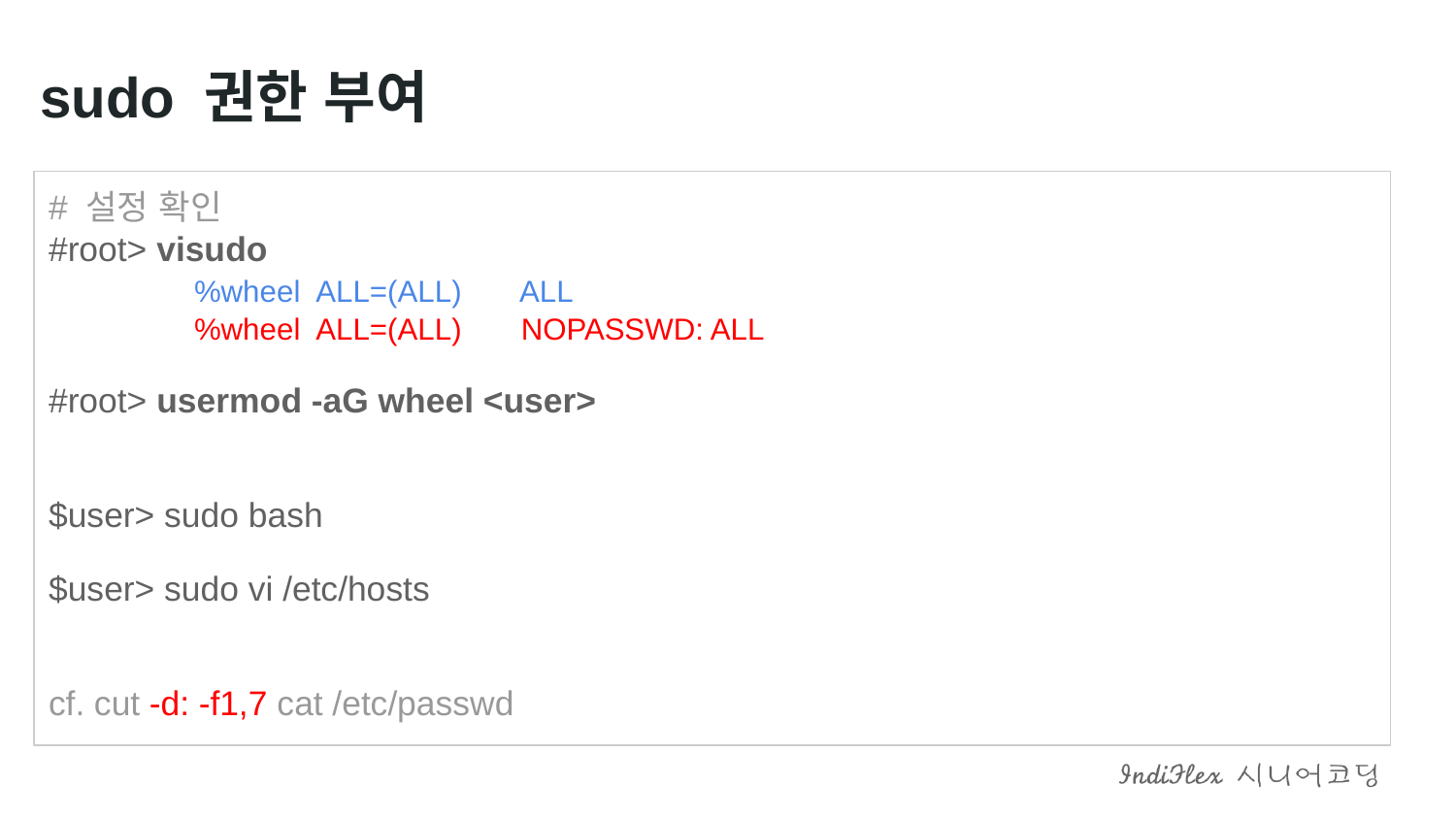

sudo 권한 부여
# 설정 확인 #root> visudo %wheel  ALL=(ALL)       ALL %wheel  ALL=(ALL)       NOPASSWD: ALL
#root> usermod -aG wheel <user>
$user> sudo bash
$user> sudo vi /etc/hosts
cf. cut -d: -f1,7 cat /etc/passwd